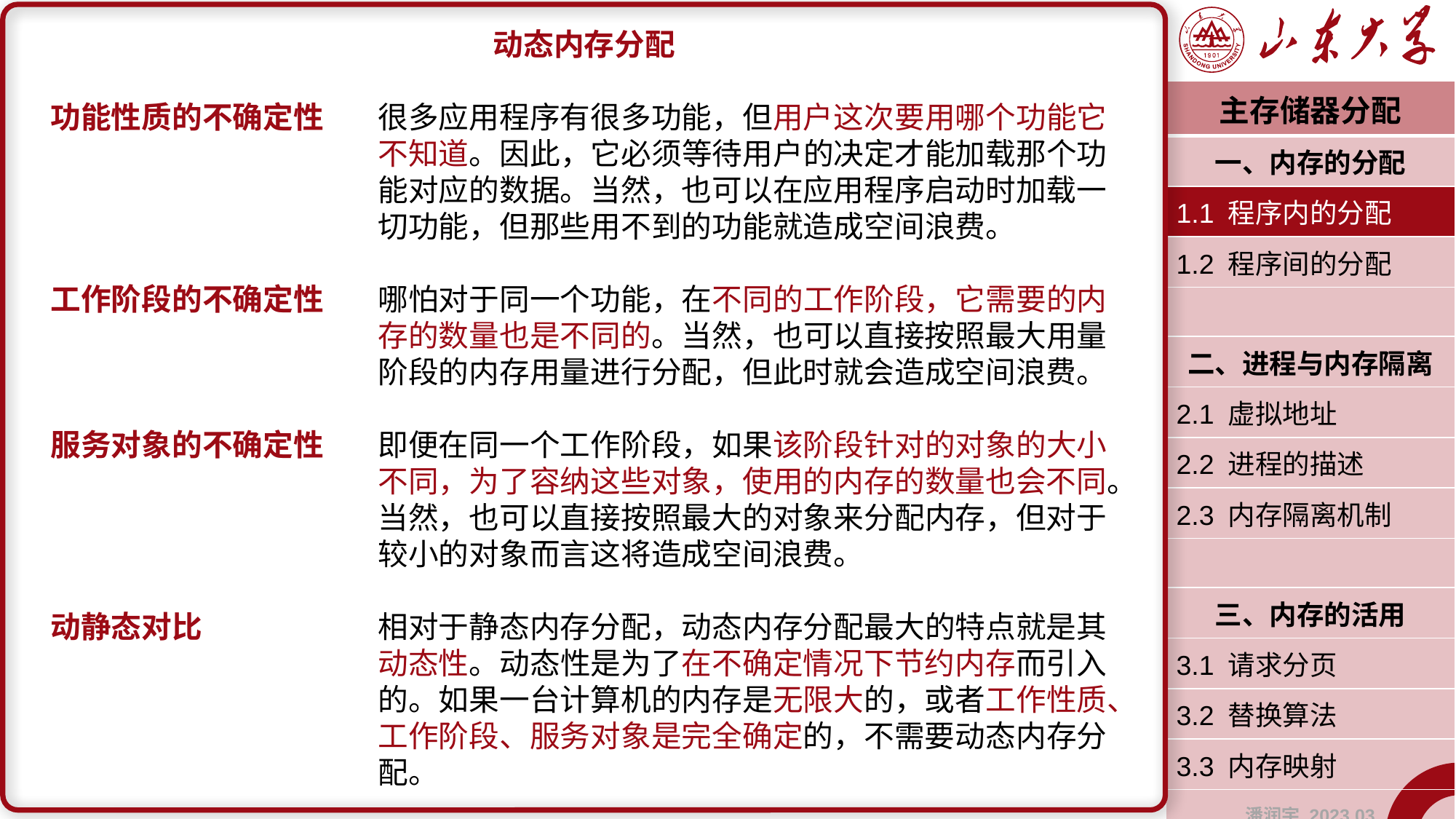

动态内存分配

功能性质的不确定性	很多应用程序有很多功能，但用户这次要用哪个功能它			不知道。因此，它必须等待用户的决定才能加载那个功			能对应的数据。当然，也可以在应用程序启动时加载一			切功能，但那些用不到的功能就造成空间浪费。

工作阶段的不确定性	哪怕对于同一个功能，在不同的工作阶段，它需要的内			存的数量也是不同的。当然，也可以直接按照最大用量			阶段的内存用量进行分配，但此时就会造成空间浪费。

服务对象的不确定性	即便在同一个工作阶段，如果该阶段针对的对象的大小			不同，为了容纳这些对象，使用的内存的数量也会不同。			当然，也可以直接按照最大的对象来分配内存，但对于			较小的对象而言这将造成空间浪费。

动静态对比		相对于静态内存分配，动态内存分配最大的特点就是其			动态性。动态性是为了在不确定情况下节约内存而引入			的。如果一台计算机的内存是无限大的，或者工作性质、			工作阶段、服务对象是完全确定的，不需要动态内存分			配。
| 主存储器分配 |
| --- |
| 一、内存的分配 |
| 1.1 程序内的分配 |
| 1.2 程序间的分配 |
|  |
| 二、进程与内存隔离 |
| 2.1 虚拟地址 |
| 2.2 进程的描述 |
| 2.3 内存隔离机制 |
|  |
| 三、内存的活用 |
| 3.1 请求分页 |
| 3.2 替换算法 |
| 3.3 内存映射 |
| 潘润宇 2023.03 |